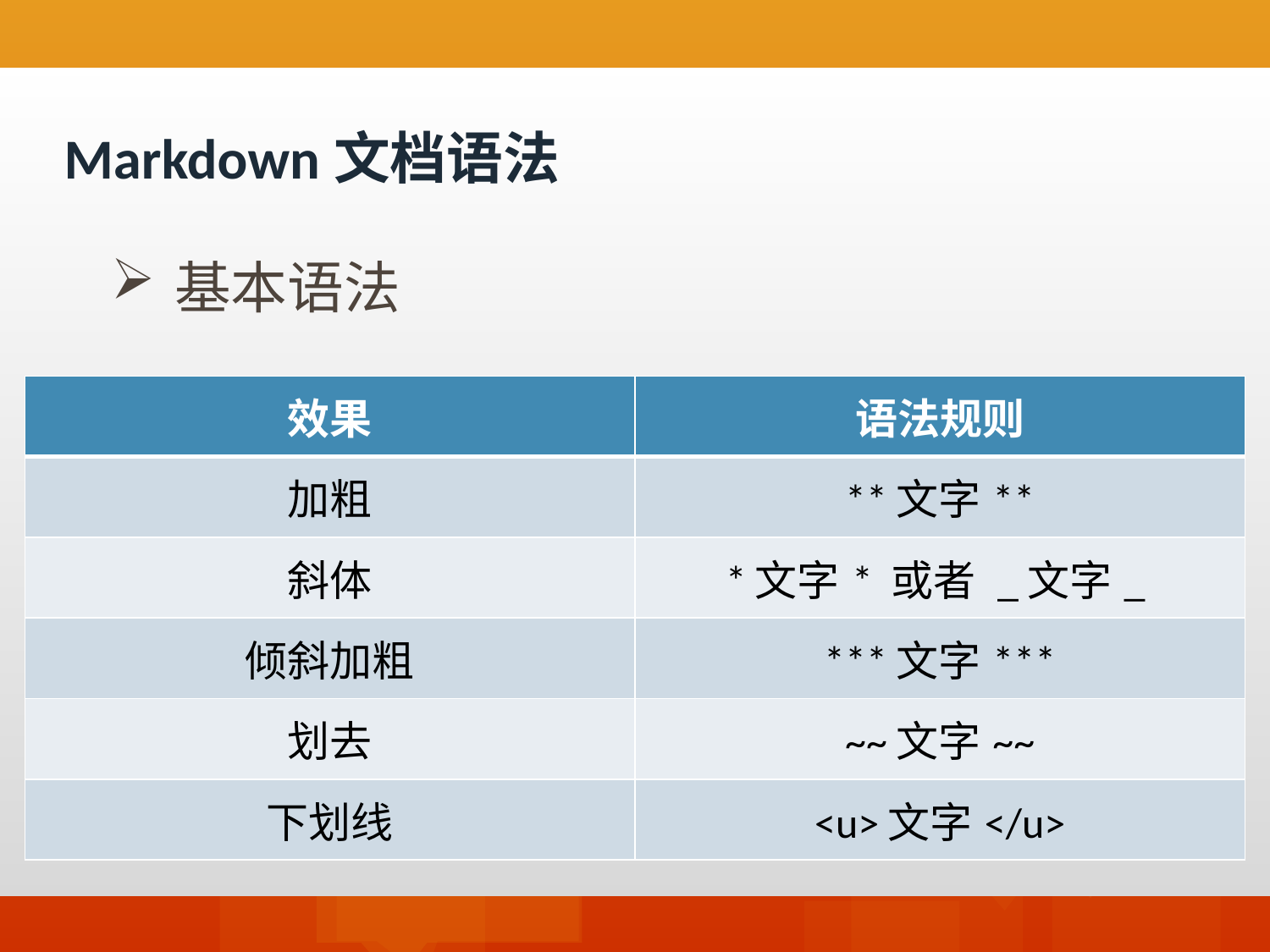

Markdown文档语法
基本语法

| 效果 | 语法规则 |
| --- | --- |
| 加粗 | \*\*文字\*\* |
| 斜体 | \*文字\* 或者 \_文字\_ |
| 倾斜加粗 | \*\*\*文字\*\*\* |
| 划去 | ~~文字~~ |
| 下划线 | <u>文字</u> |